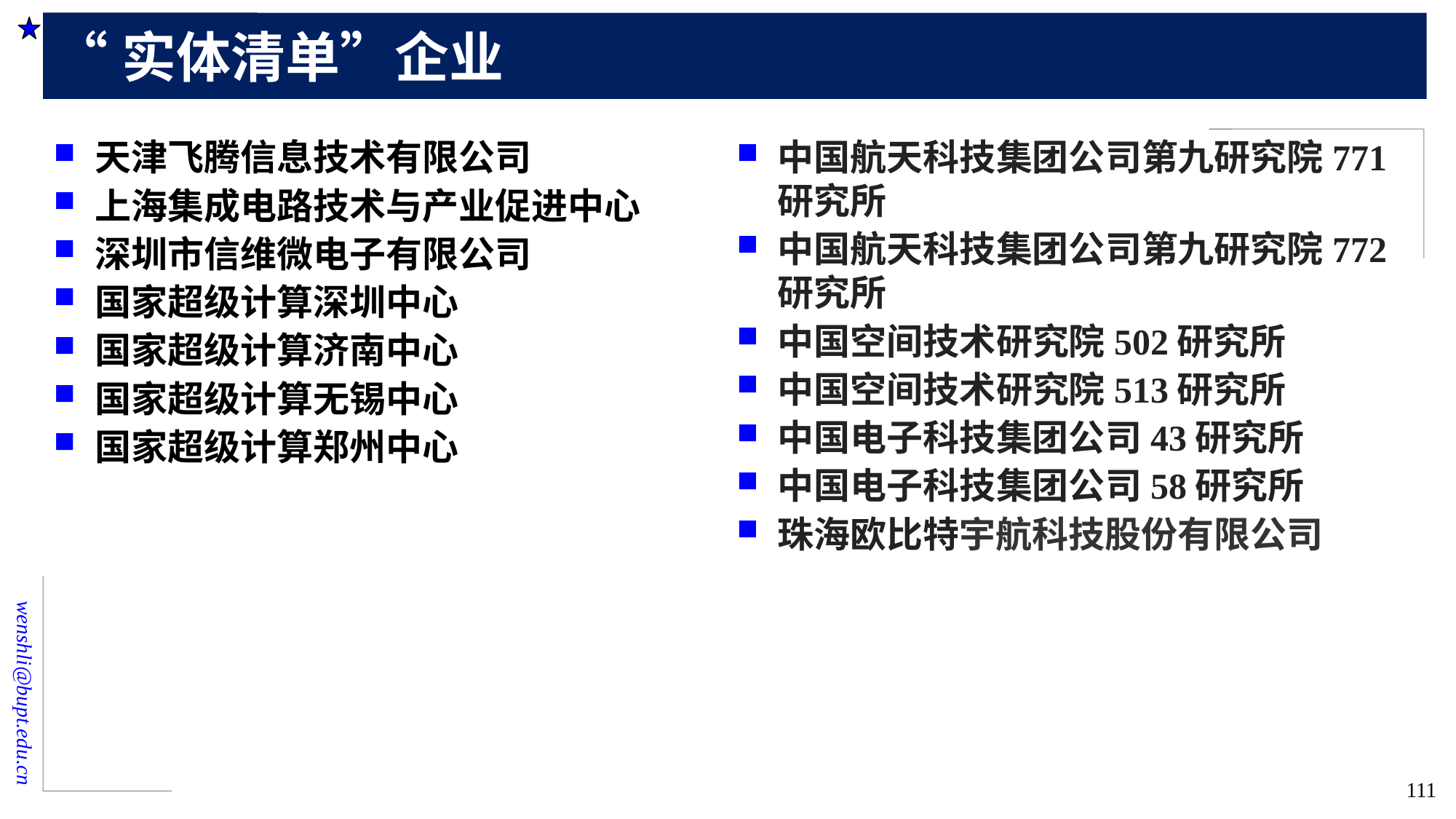

# “实体清单”企业
天津飞腾信息技术有限公司
上海集成电路技术与产业促进中心
深圳市信维微电子有限公司
国家超级计算深圳中心
国家超级计算济南中心
国家超级计算无锡中心
国家超级计算郑州中心

中国航天科技集团公司第九研究院771研究所
中国航天科技集团公司第九研究院772研究所
中国空间技术研究院502研究所
中国空间技术研究院513研究所
中国电子科技集团公司43研究所
中国电子科技集团公司58研究所
珠海欧比特宇航科技股份有限公司
111